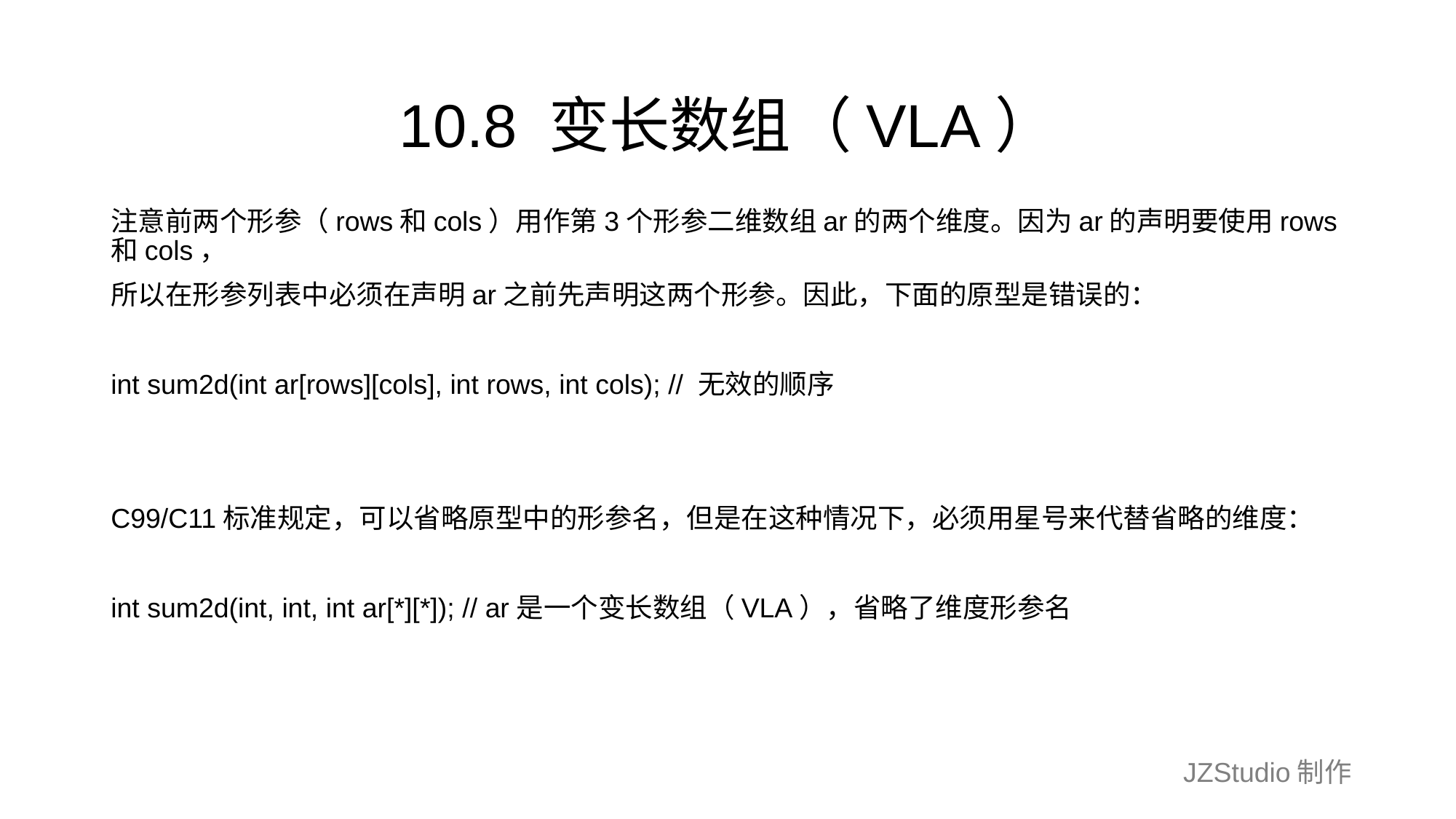

# 10.8 变长数组（VLA）
注意前两个形参（rows和cols）用作第3个形参二维数组ar的两个维度。因为ar的声明要使用rows和cols，
所以在形参列表中必须在声明ar之前先声明这两个形参。因此，下面的原型是错误的：

int sum2d(int ar[rows][cols], int rows, int cols); // 无效的顺序

C99/C11标准规定，可以省略原型中的形参名，但是在这种情况下，必须用星号来代替省略的维度：

int sum2d(int, int, int ar[*][*]); // ar是一个变长数组（VLA），省略了维度形参名